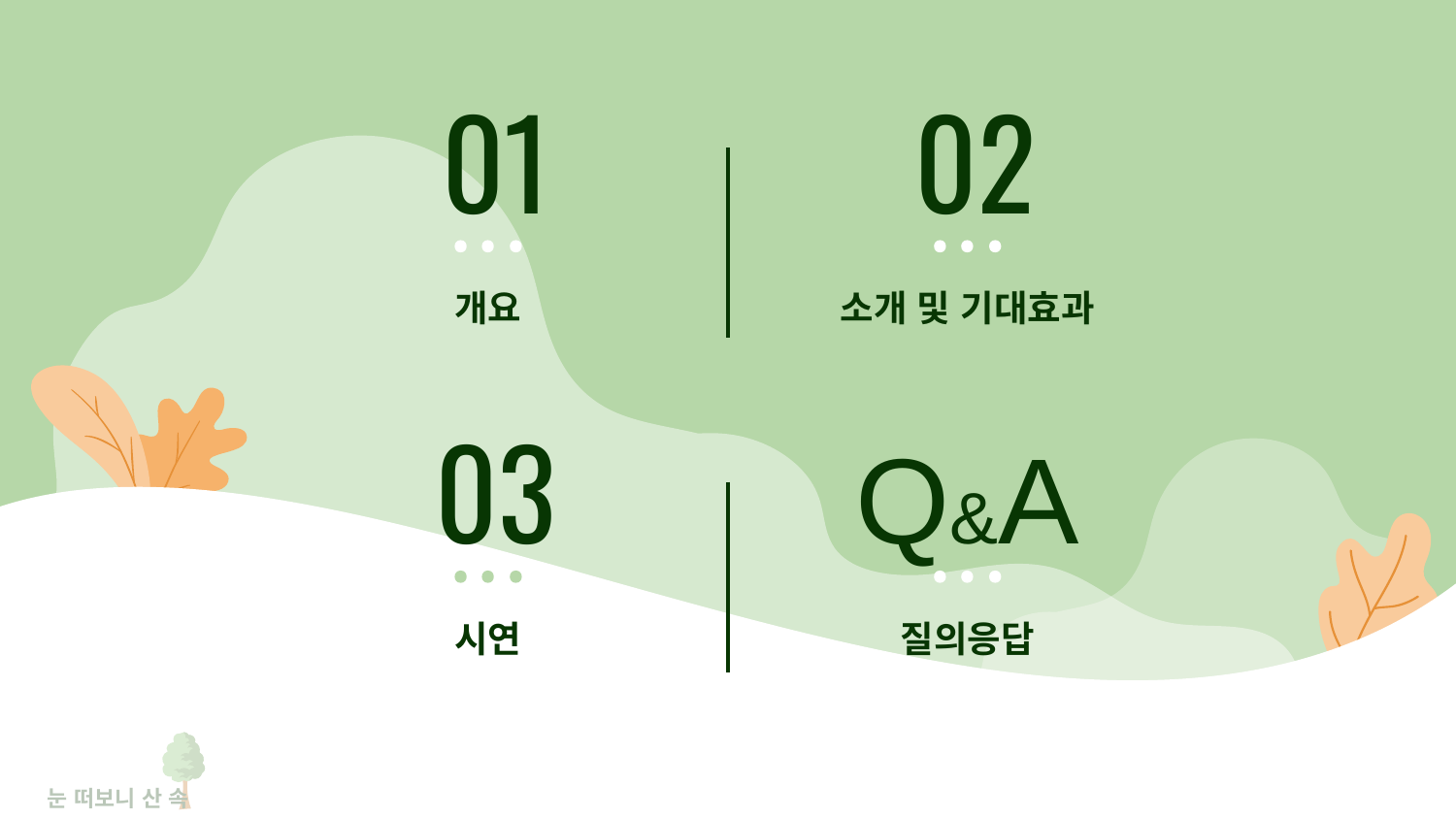

01
02

# 개요
소개 및 기대효과
03
Q&A

시연
질의응답

눈 떠보니 산 속